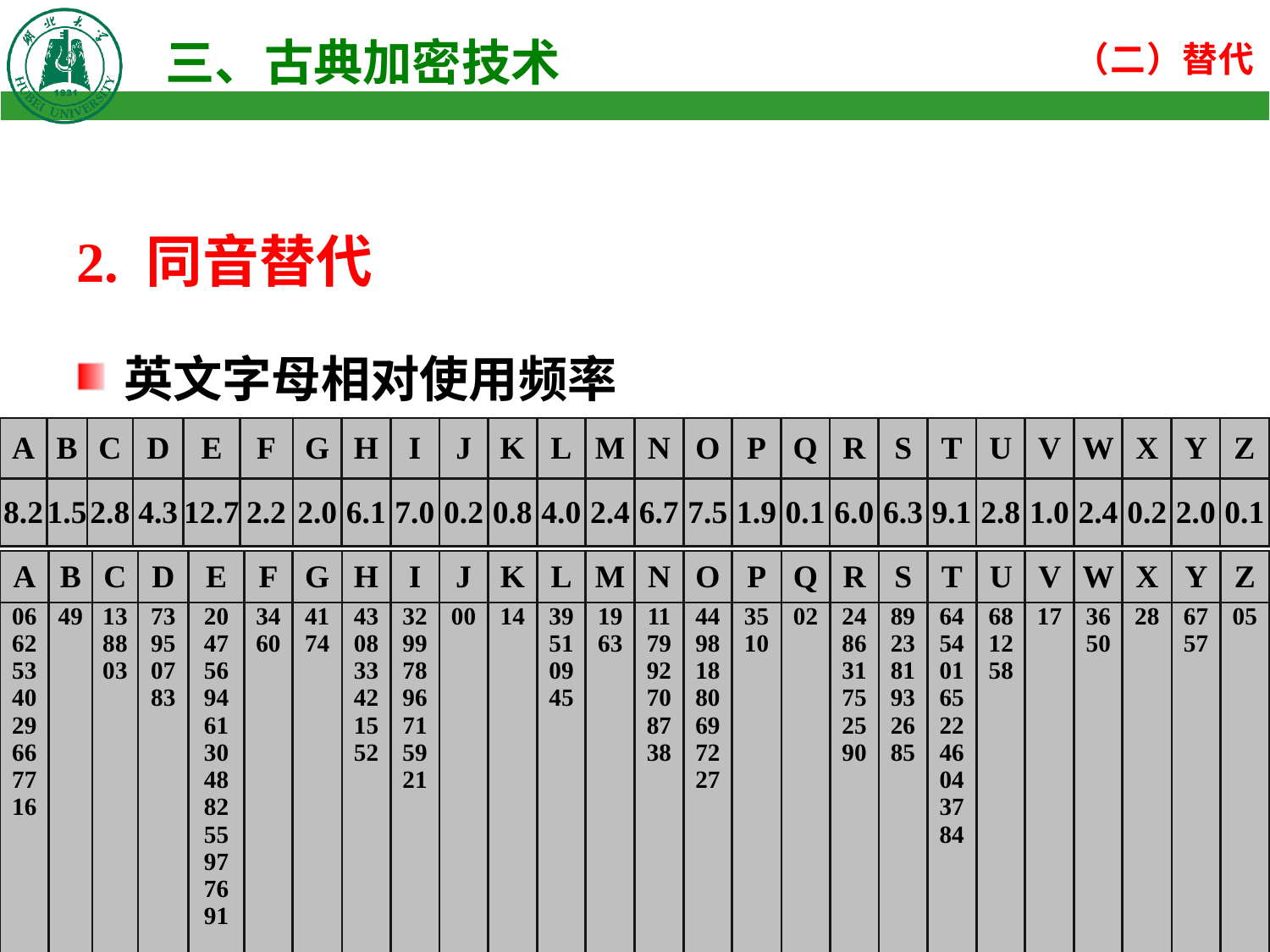

2. 同音替代
英文字母相对使用频率

同音替代表
| A | B | C | D | E | F | G | H | I | J | K | L | M | N | O | P | Q | R | S | T | U | V | W | X | Y | Z |
| --- | --- | --- | --- | --- | --- | --- | --- | --- | --- | --- | --- | --- | --- | --- | --- | --- | --- | --- | --- | --- | --- | --- | --- | --- | --- |
| 8.2 | 1.5 | 2.8 | 4.3 | 12.7 | 2.2 | 2.0 | 6.1 | 7.0 | 0.2 | 0.8 | 4.0 | 2.4 | 6.7 | 7.5 | 1.9 | 0.1 | 6.0 | 6.3 | 9.1 | 2.8 | 1.0 | 2.4 | 0.2 | 2.0 | 0.1 |
| A | B | C | D | E | F | G | H | I | J | K | L | M | N | O | P | Q | R | S | T | U | V | W | X | Y | Z |
| --- | --- | --- | --- | --- | --- | --- | --- | --- | --- | --- | --- | --- | --- | --- | --- | --- | --- | --- | --- | --- | --- | --- | --- | --- | --- |
| 06 62 53 40 29 66 77 16 | 49 | 13 88 03 | 73 95 07 83 | 20 47 56 94 61 30 48 82 55 97 76 91 | 34 60 | 41 74 | 43 08 33 42 15 52 | 32 99 78 96 71 59 21 | 00 | 14 | 39 51 09 45 | 19 63 | 11 79 92 70 87 38 | 44 98 18 80 69 72 27 | 35 10 | 02 | 24 86 31 75 25 90 | 89 23 81 93 26 85 | 64 54 01 65 22 46 04 37 84 | 68 12 58 | 17 | 36 50 | 28 | 67 57 | 05 |